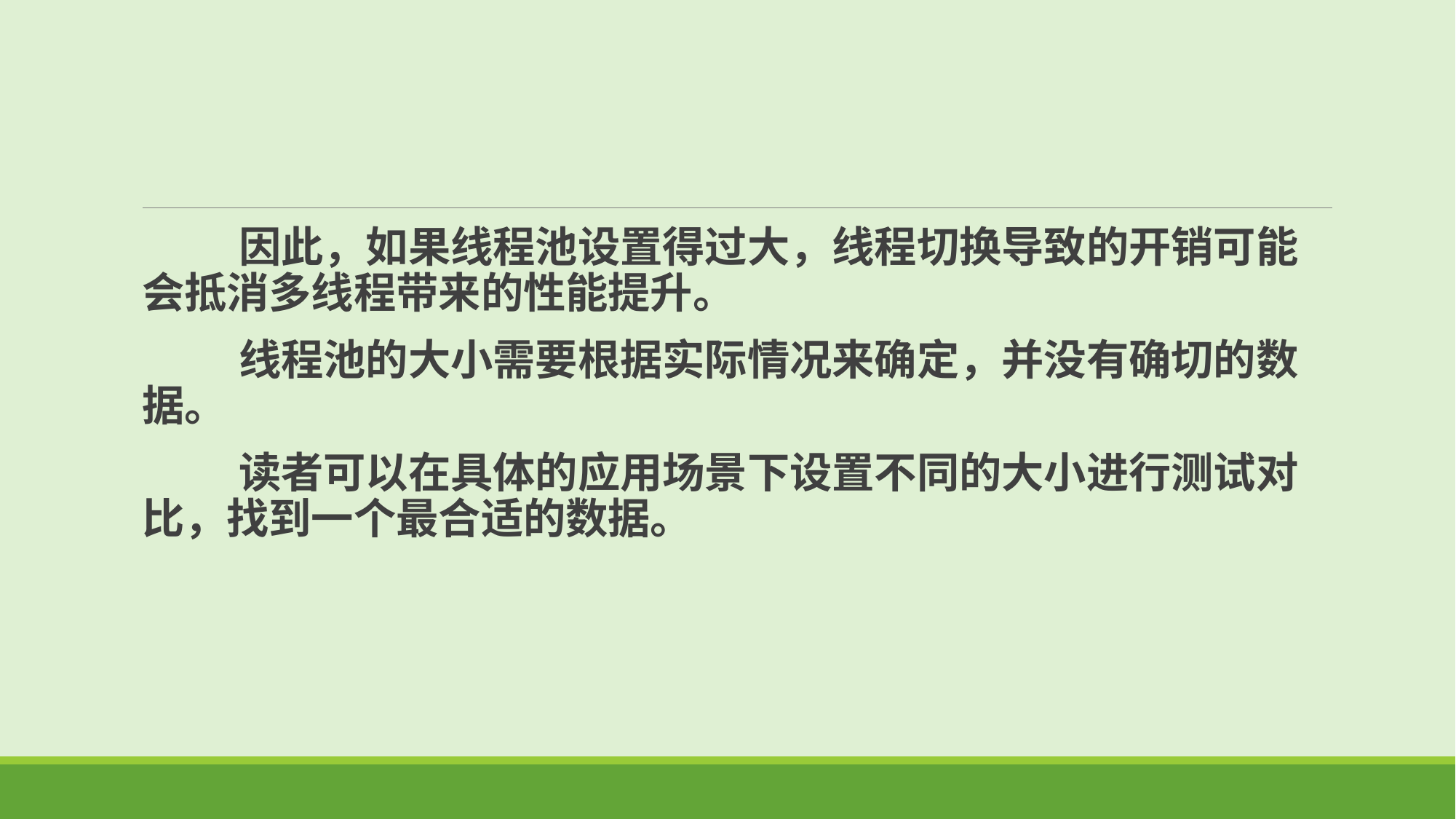

因此，如果线程池设置得过大，线程切换导致的开销可能会抵消多线程带来的性能提升。
         线程池的大小需要根据实际情况来确定，并没有确切的数据。
         读者可以在具体的应用场景下设置不同的大小进行测试对比，找到一个最合适的数据。